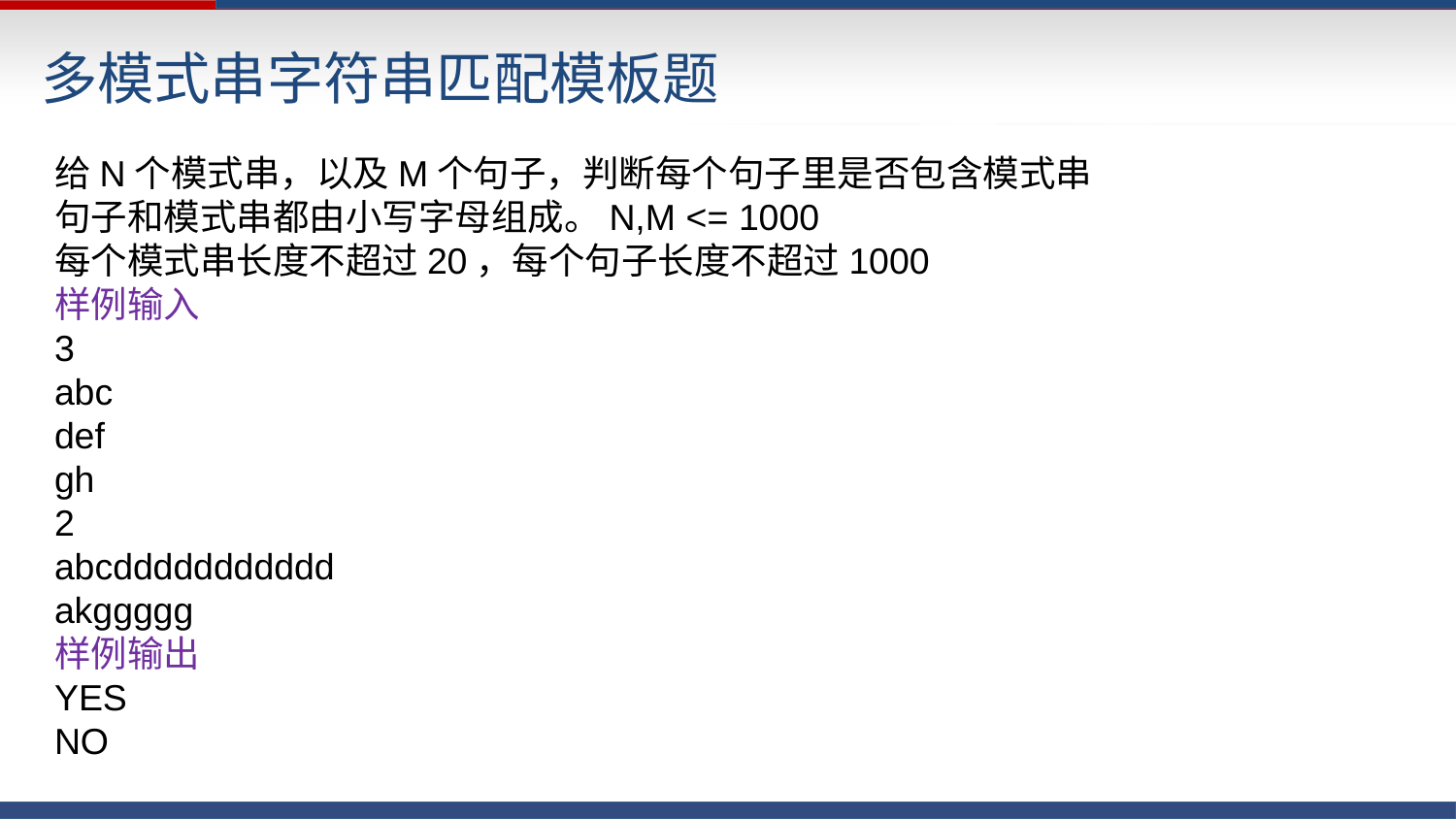

多模式串字符串匹配模板题

给N个模式串，以及M个句子，判断每个句子里是否包含模式串
句子和模式串都由小写字母组成。N,M <= 1000
每个模式串长度不超过20，每个句子长度不超过1000
样例输入
3
abc
def
gh
2
abcddddddddddd
akggggg
样例输出
YES
NO